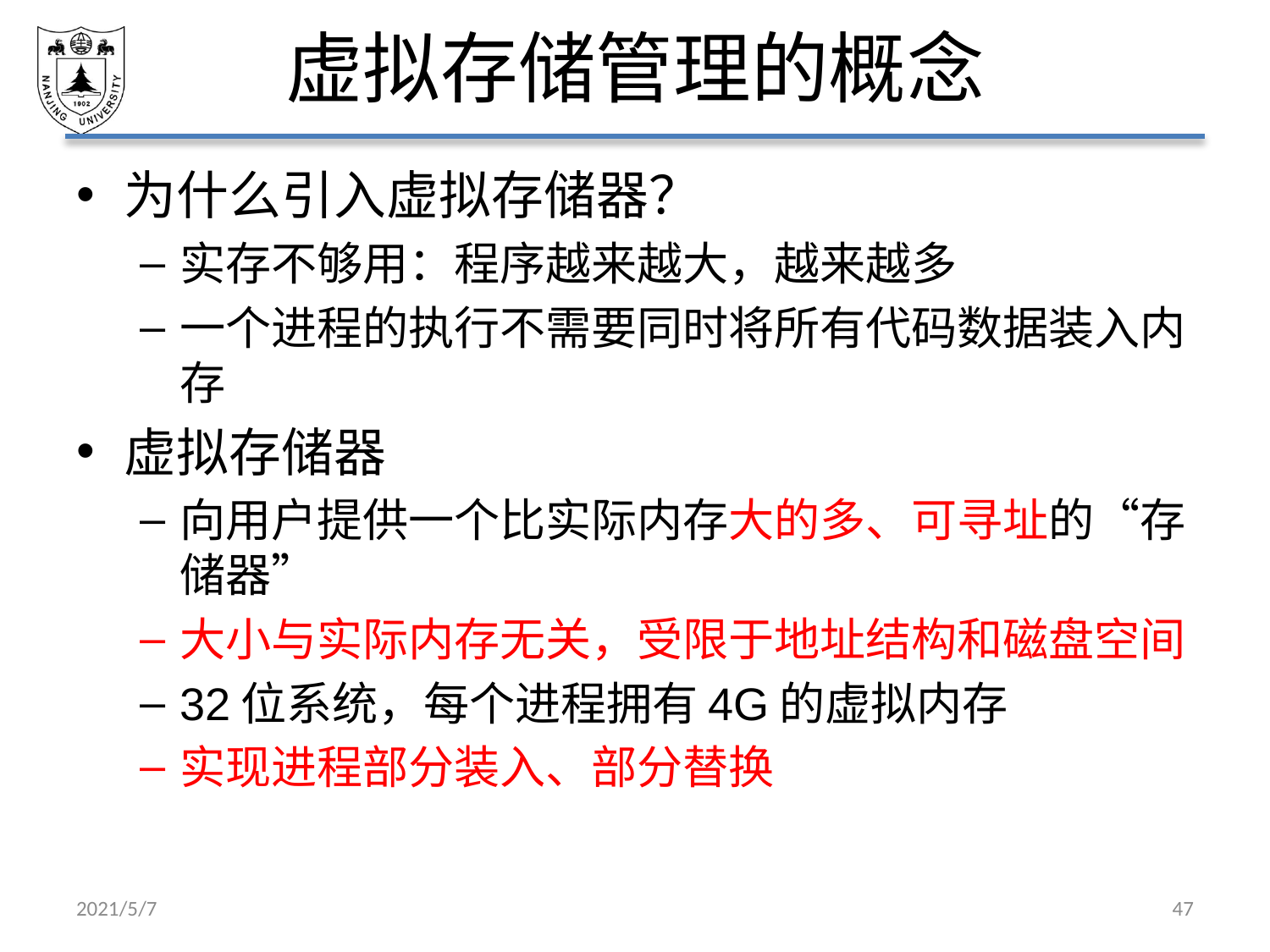

# 虚拟存储管理的概念
为什么引入虚拟存储器？
实存不够用：程序越来越大，越来越多
一个进程的执行不需要同时将所有代码数据装入内存
虚拟存储器
向用户提供一个比实际内存大的多、可寻址的“存储器”
大小与实际内存无关，受限于地址结构和磁盘空间
32位系统，每个进程拥有4G的虚拟内存
实现进程部分装入、部分替换
2021/5/7
47